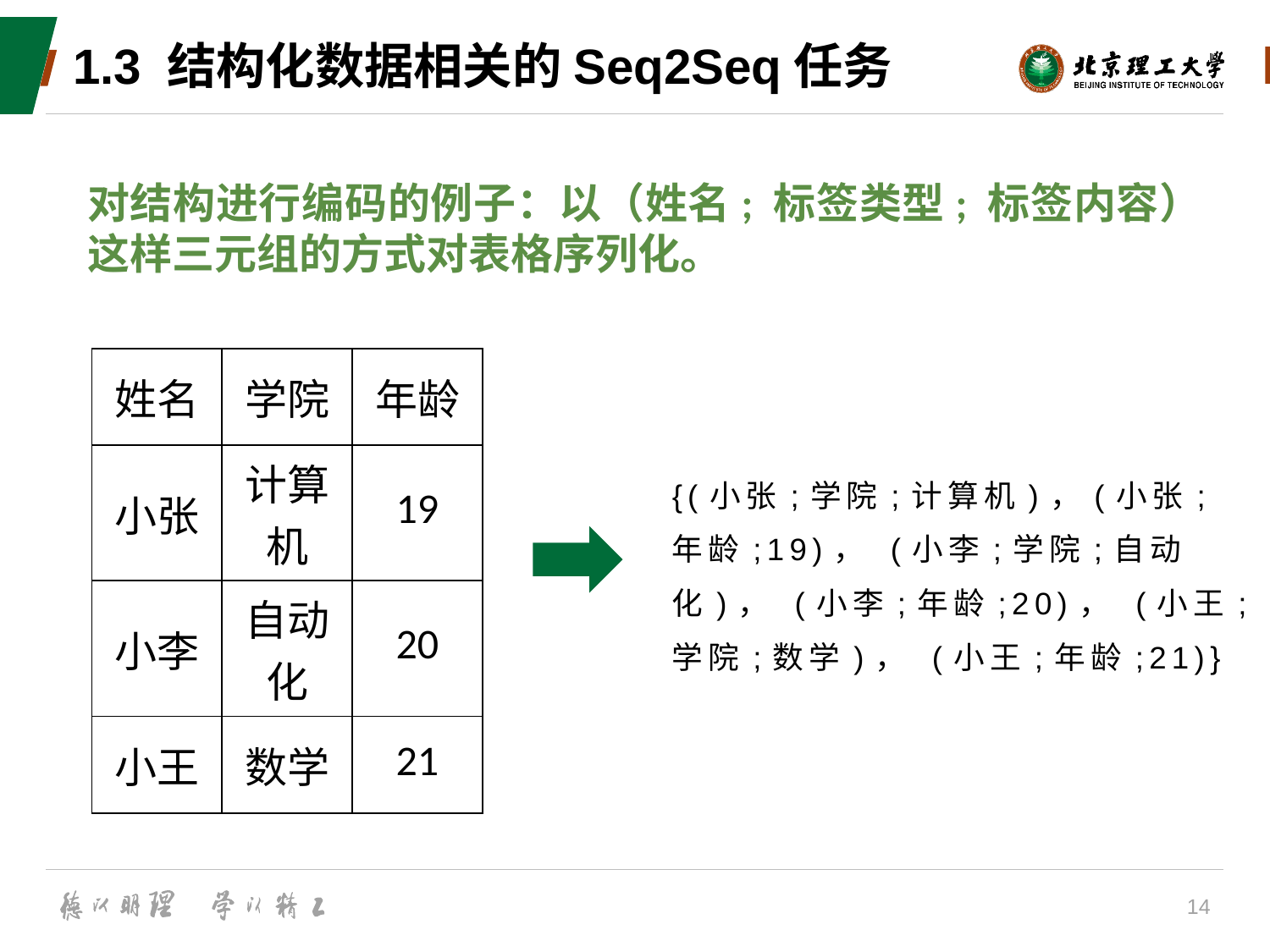

# 1.3 结构化数据相关的Seq2Seq任务
对结构进行编码的例子：以（姓名; 标签类型; 标签内容）这样三元组的方式对表格序列化。
| 姓名 | 学院 | 年龄 |
| --- | --- | --- |
| 小张 | 计算机 | 19 |
| 小李 | 自动化 | 20 |
| 小王 | 数学 | 21 |
{(小张;学院;计算机)，(小张;年龄;19)， (小李;学院;自动化)， (小李;年龄;20)， (小王;学院;数学)， (小王;年龄;21)}